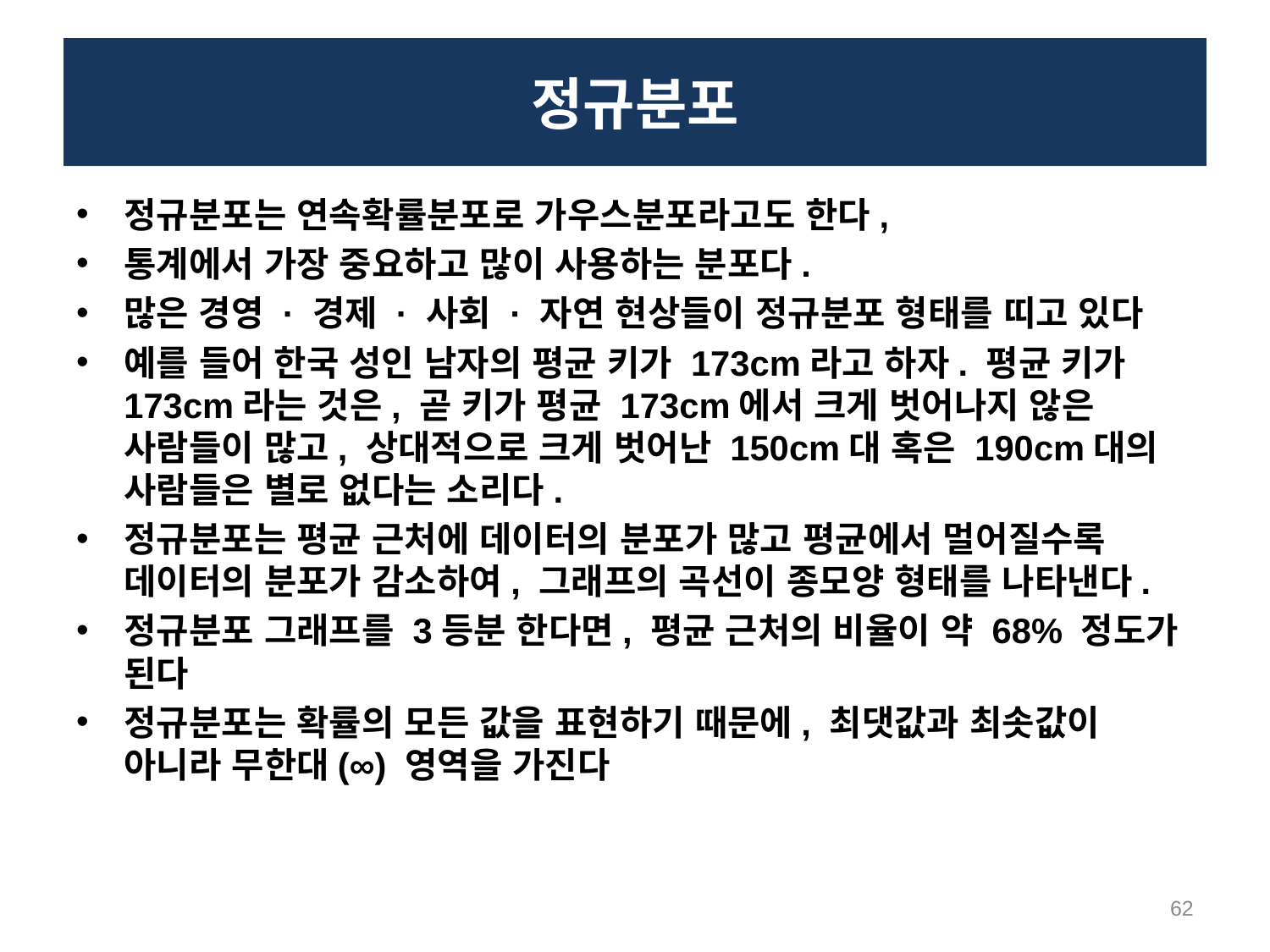

# 정규분포
정규분포는 연속확률분포로 가우스분포라고도 한다,
통계에서 가장 중요하고 많이 사용하는 분포다.
많은 경영 · 경제 · 사회 · 자연 현상들이 정규분포 형태를 띠고 있다
예를 들어 한국 성인 남자의 평균 키가 173cm라고 하자. 평균 키가 173cm라는 것은, 곧 키가 평균 173cm에서 크게 벗어나지 않은 사람들이 많고, 상대적으로 크게 벗어난 150cm대 혹은 190cm대의 사람들은 별로 없다는 소리다.
정규분포는 평균 근처에 데이터의 분포가 많고 평균에서 멀어질수록 데이터의 분포가 감소하여, 그래프의 곡선이 종모양 형태를 나타낸다.
정규분포 그래프를 3등분 한다면, 평균 근처의 비율이 약 68% 정도가 된다
정규분포는 확률의 모든 값을 표현하기 때문에, 최댓값과 최솟값이 아니라 무한대(∞) 영역을 가진다
62